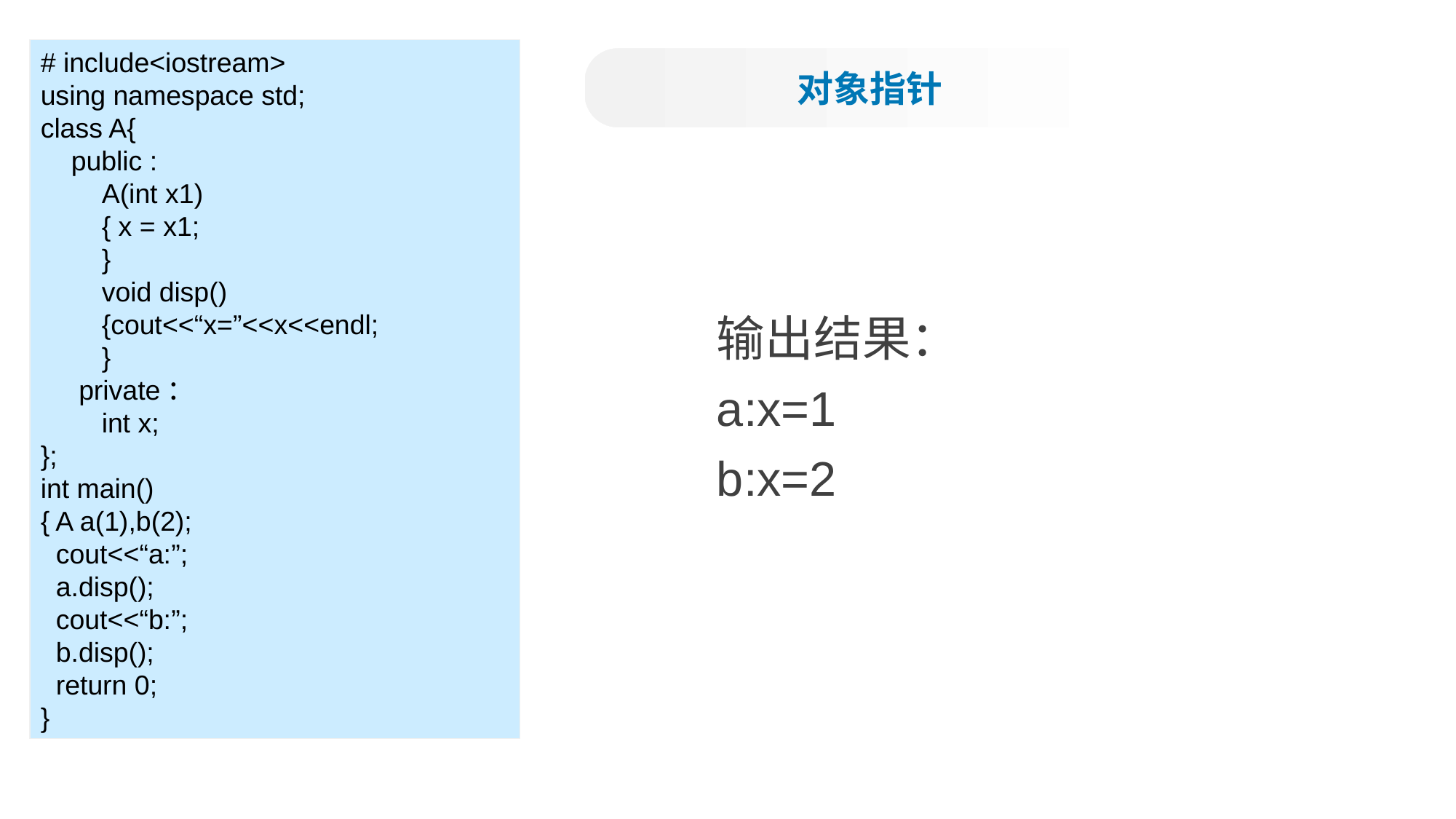

# include<iostream>
using namespace std;
class A{
    public :
        A(int x1)
        { x = x1;
        }
        void disp()
        {cout<<“x=”<<x<<endl;
        }
     private：
        int x;
};
int main()
{ A a(1),b(2);
  cout<<“a:”;
  a.disp();
  cout<<“b:”;
  b.disp();
  return 0;
}
对象指针
输出结果：
a:x=1
b:x=2